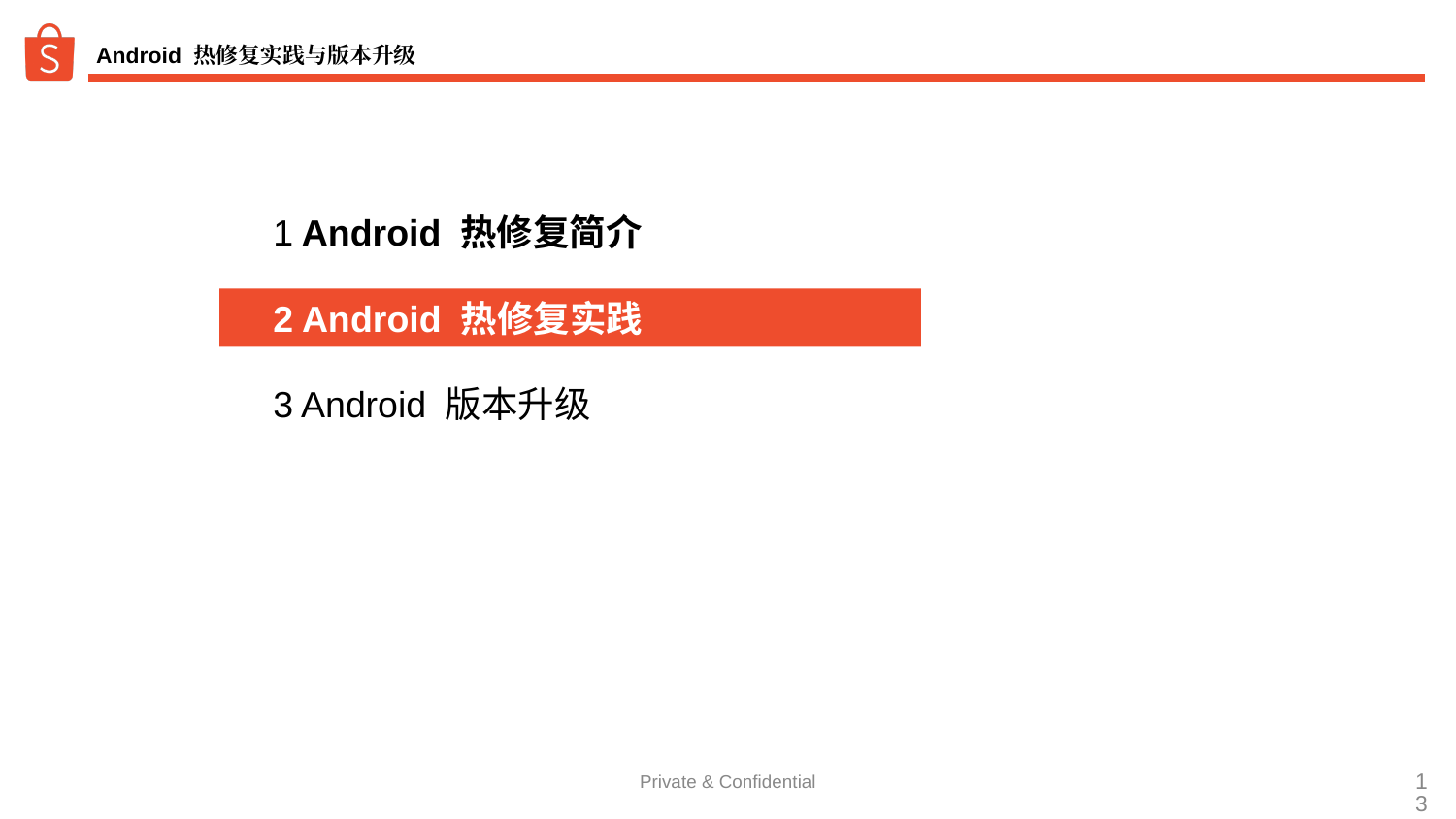

# Android 热修复实践与版本升级
      1 Android 热修复简介
      2 Android 热修复实践
      3 Android 版本升级
Private & Confidential
13